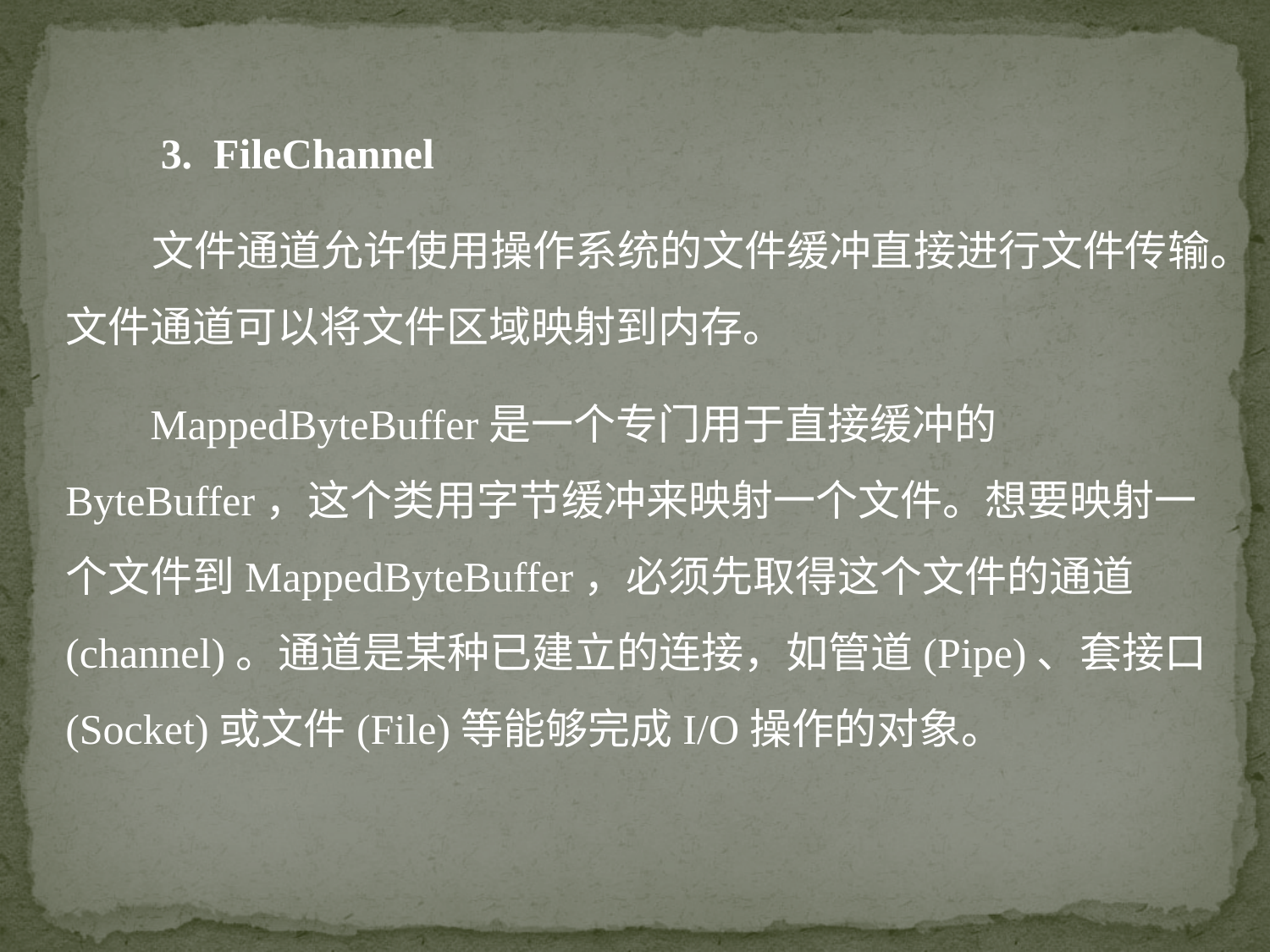

3.  FileChannel
        文件通道允许使用操作系统的文件缓冲直接进行文件传输。文件通道可以将文件区域映射到内存。
        MappedByteBuffer是一个专门用于直接缓冲的ByteBuffer，这个类用字节缓冲来映射一个文件。想要映射一个文件到MappedByteBuffer，必须先取得这个文件的通道(channel)。通道是某种已建立的连接，如管道(Pipe)、套接口(Socket)或文件(File)等能够完成I/O操作的对象。